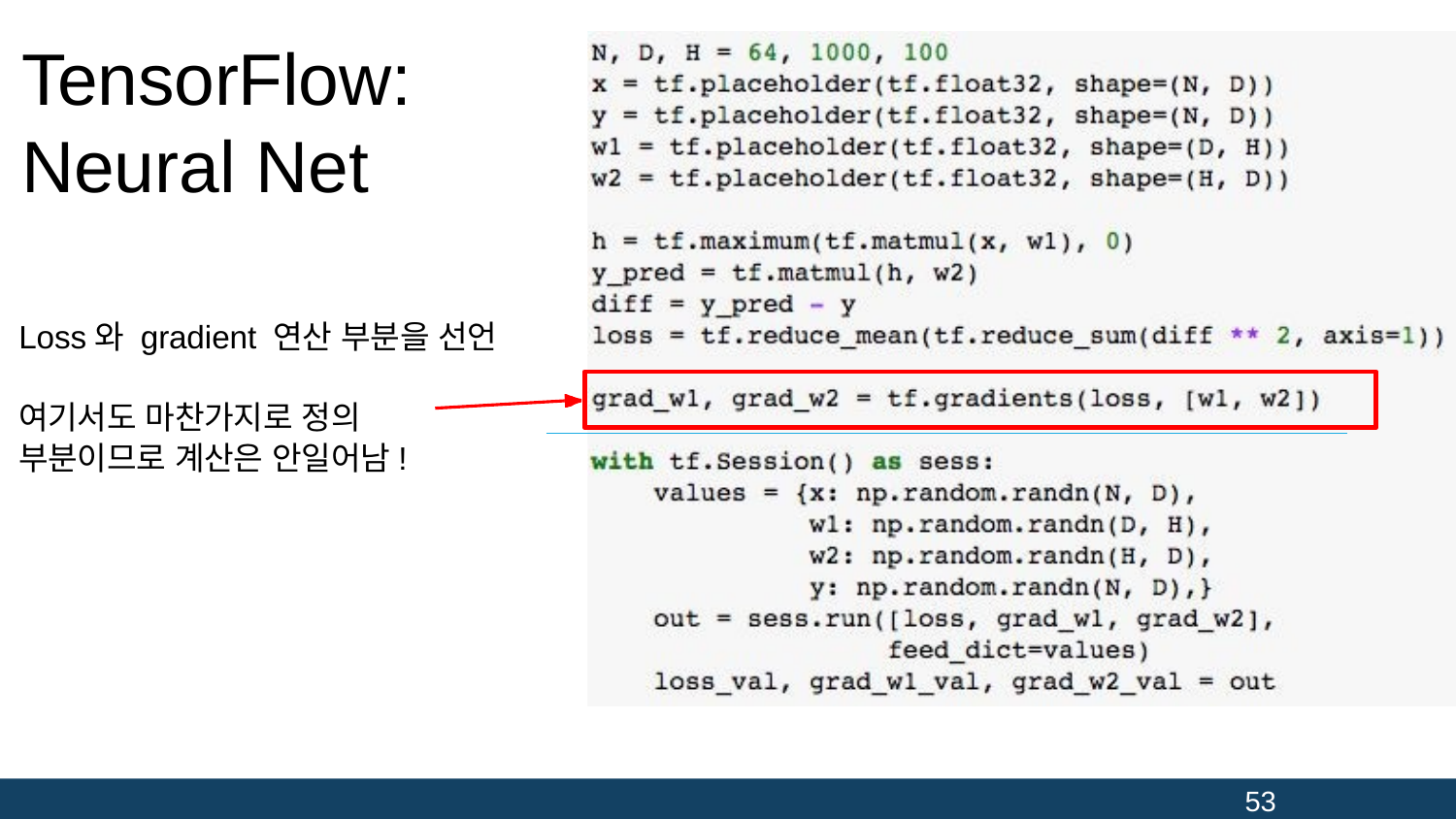

# TensorFlow:  Neural Net

Loss와 gradient 연산 부분을 선언

여기서도 마찬가지로 정의
부분이므로 계산은 안일어남!